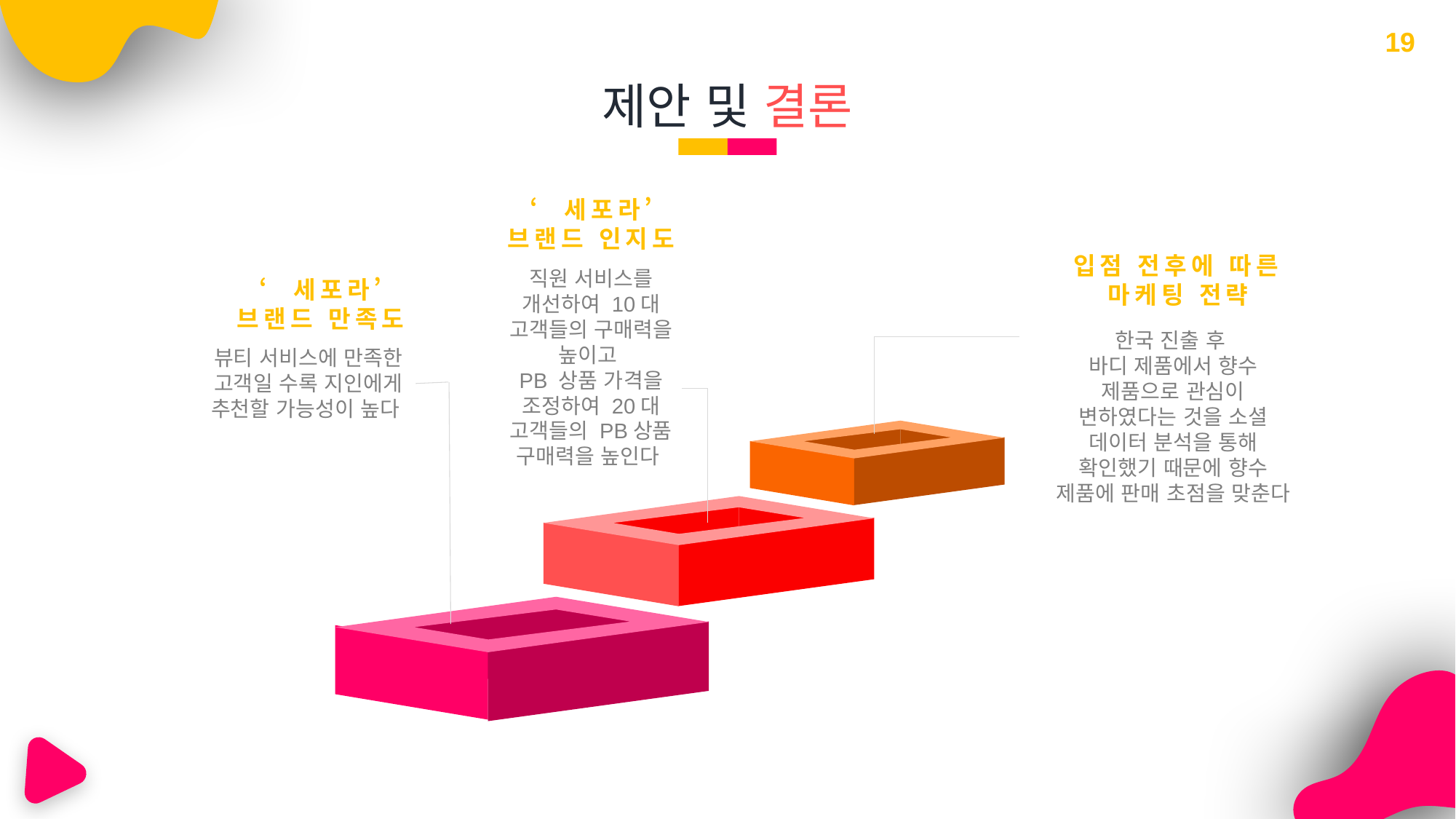

19
제안 및 결론

‘세포라’
브랜드 인지도
입점 전후에 따른 마케팅 전략
직원 서비스를 개선하여 10대 고객들의 구매력을 높이고
PB 상품 가격을 조정하여 20대 고객들의 PB상품 구매력을 높인다
‘세포라’
브랜드 만족도
한국 진출 후
바디 제품에서 향수 제품으로 관심이 변하였다는 것을 소셜 데이터 분석을 통해 확인했기 때문에 향수 제품에 판매 초점을 맞춘다
뷰티 서비스에 만족한 고객일 수록 지인에게 추천할 가능성이 높다